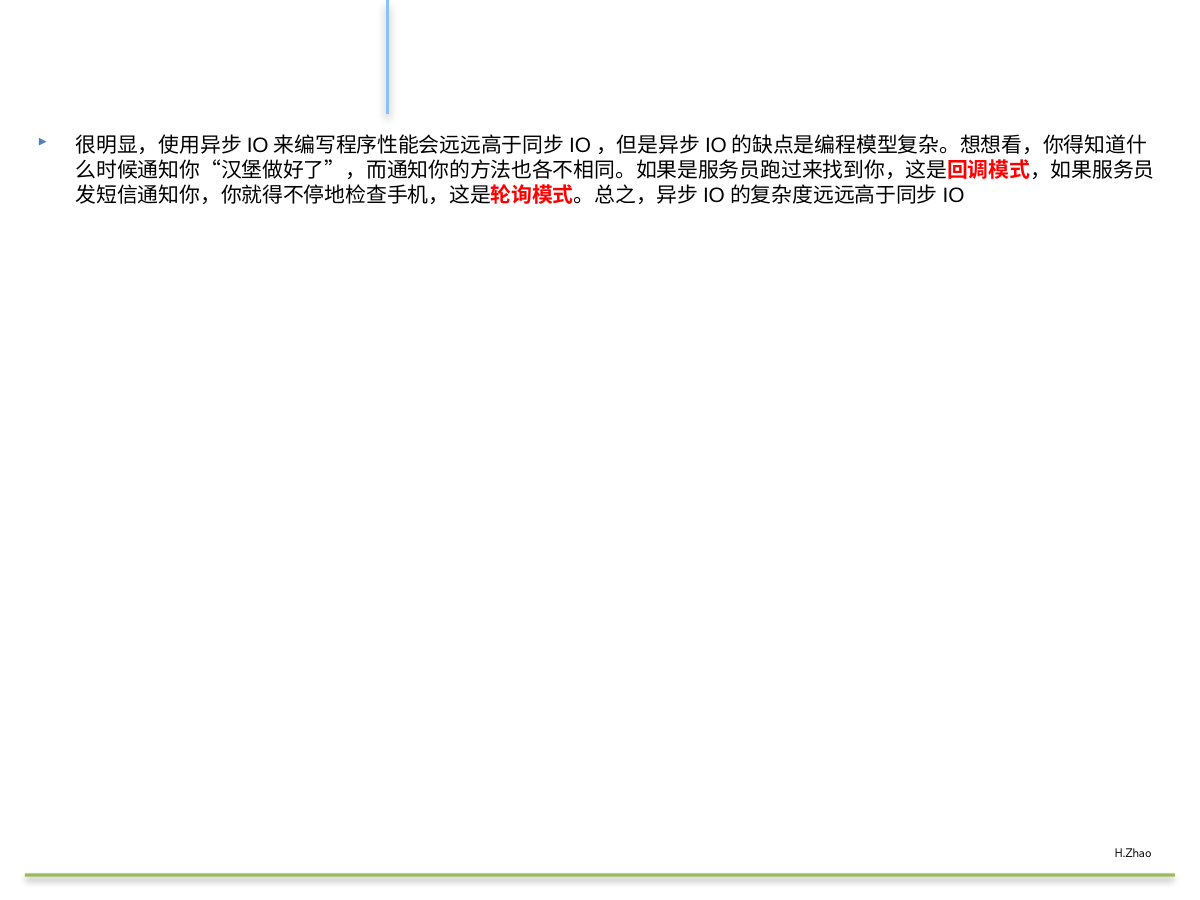

#

很明显，使用异步IO来编写程序性能会远远高于同步IO，但是异步IO的缺点是编程模型复杂。想想看，你得知道什么时候通知你“汉堡做好了”，而通知你的方法也各不相同。如果是服务员跑过来找到你，这是回调模式，如果服务员发短信通知你，你就得不停地检查手机，这是轮询模式。总之，异步IO的复杂度远远高于同步IO